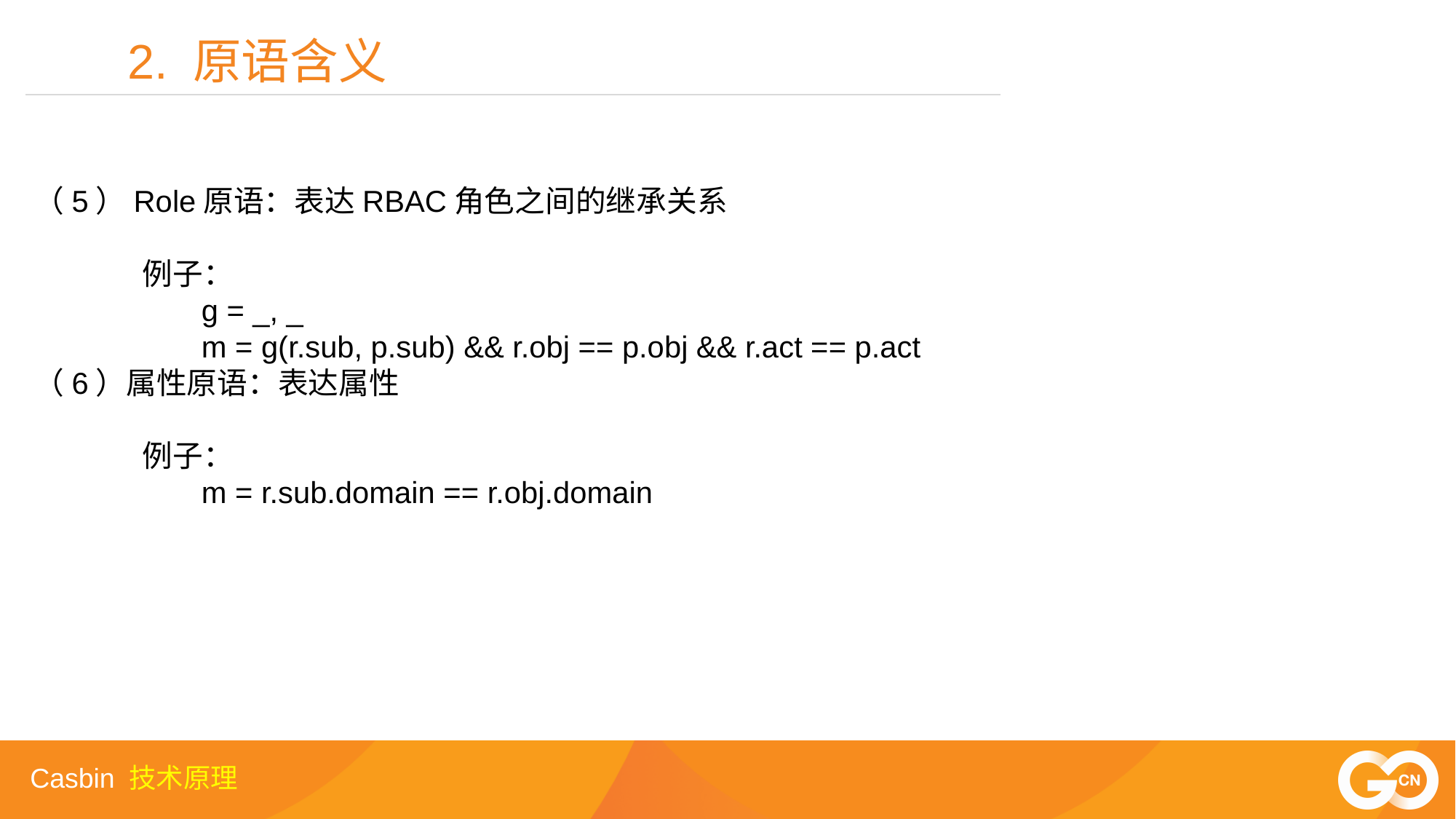

2. 原语含义

（5）Role原语：表达RBAC角色之间的继承关系

               例子：
                    g = _, _
                    m = g(r.sub, p.sub) && r.obj == p.obj && r.act == p.act
（6）属性原语：表达属性

               例子：
                    m = r.sub.domain == r.obj.domain
Casbin 技术原理